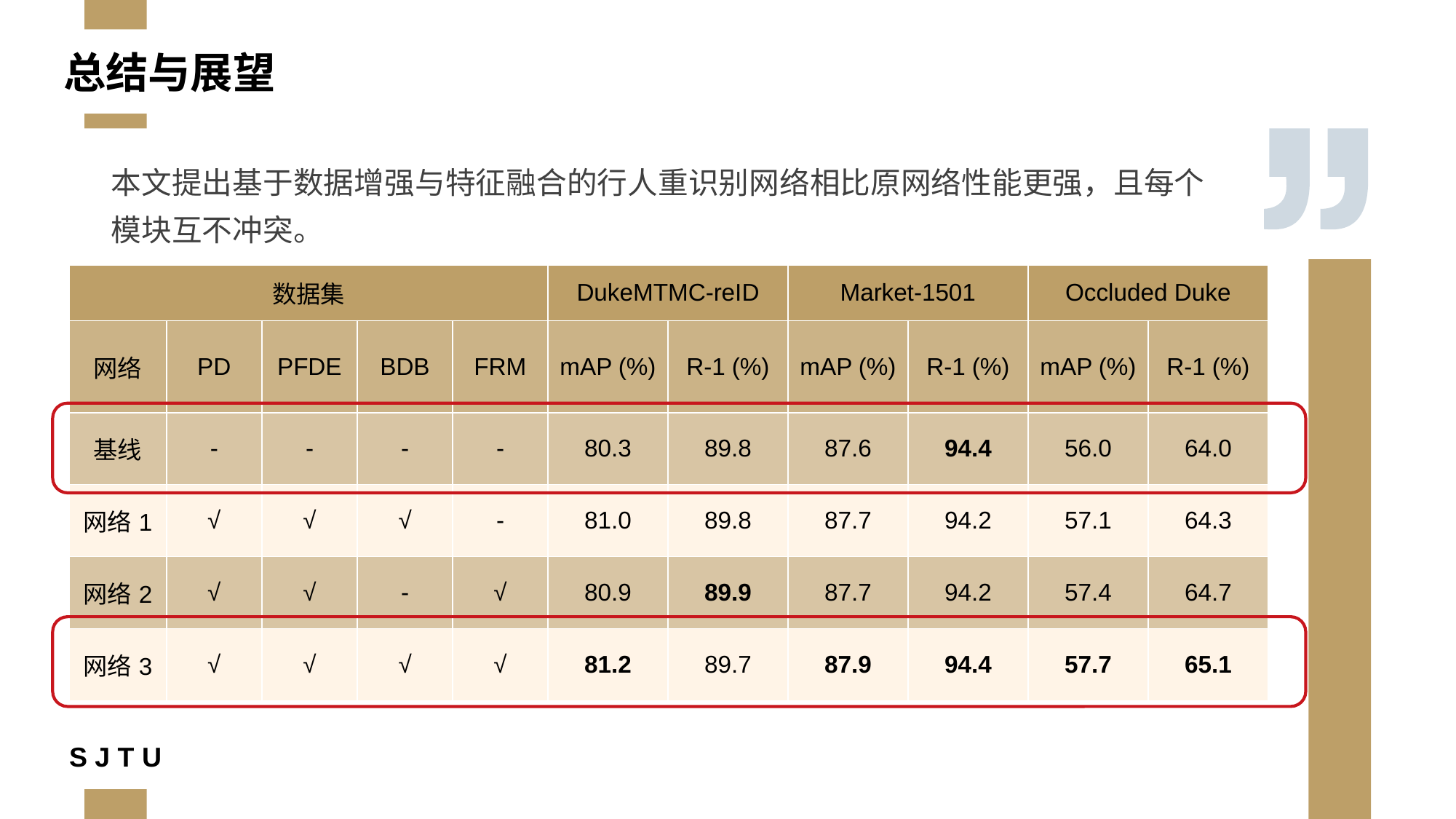

总结与展望
本文提出基于数据增强与特征融合的行人重识别网络相比原网络性能更强，且每个模块互不冲突。
| 数据集 |  |  |  |  | DukeMTMC-reID |  | Market-1501 |  | Occluded Duke |  |
| --- | --- | --- | --- | --- | --- | --- | --- | --- | --- | --- |
| 网络 | PD | PFDE | BDB | FRM | mAP (%) | R-1 (%) | mAP (%) | R-1 (%) | mAP (%) | R-1 (%) |
| 基线 | - | - | - | - | 80.3 | 89.8 | 87.6 | 94.4 | 56.0 | 64.0 |
| 网络1 | √ | √ | √ | - | 81.0 | 89.8 | 87.7 | 94.2 | 57.1 | 64.3 |
| 网络2 | √ | √ | - | √ | 80.9 | 89.9 | 87.7 | 94.2 | 57.4 | 64.7 |
| 网络3 | √ | √ | √ | √ | 81.2 | 89.7 | 87.9 | 94.4 | 57.7 | 65.1 |